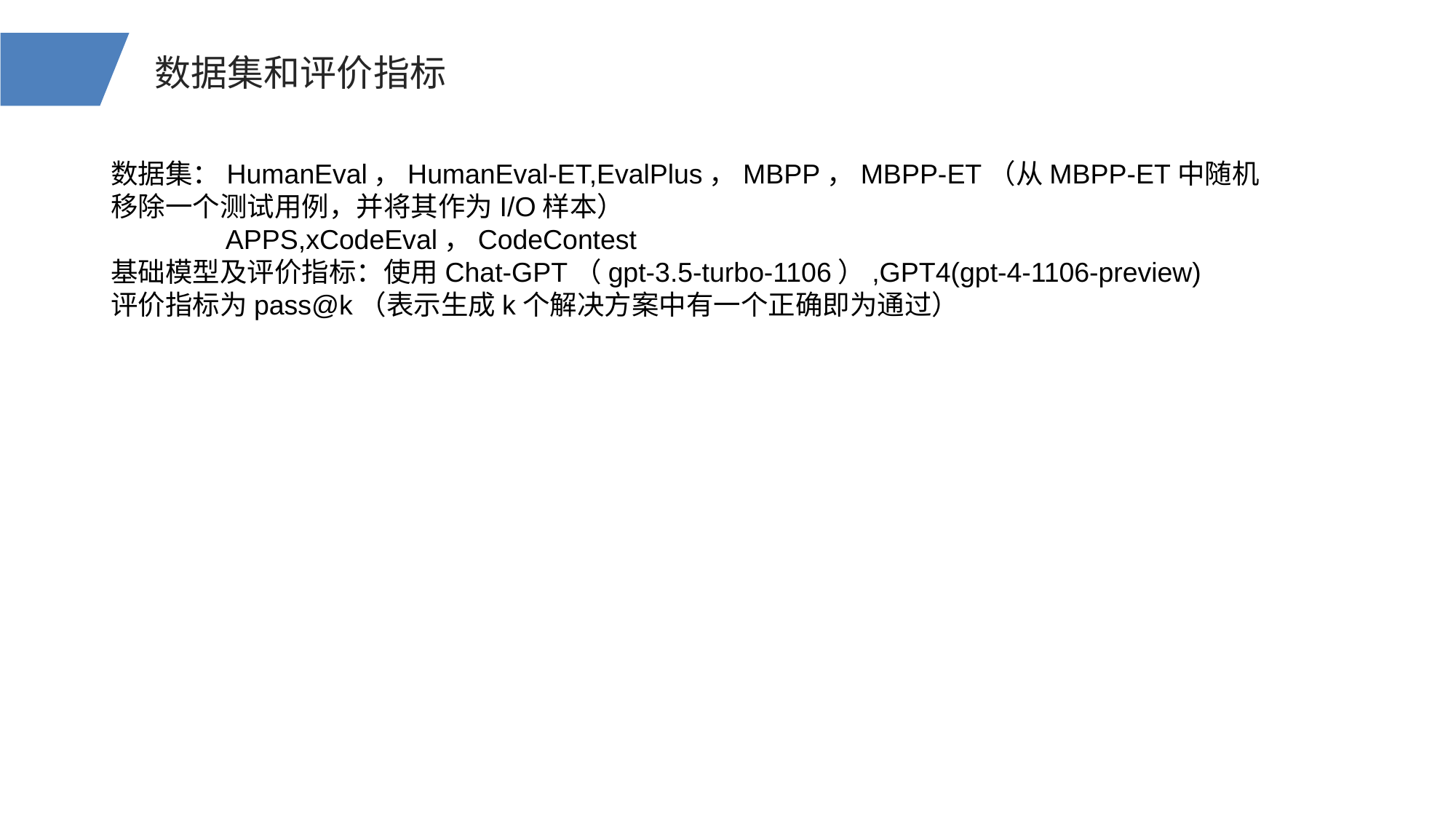

数据集和评价指标
数据集：HumanEval，HumanEval-ET,EvalPlus，MBPP，MBPP-ET（从MBPP-ET中随机移除一个测试用例，并将其作为I/O样本）
               APPS,xCodeEval，CodeContest
基础模型及评价指标：使用Chat-GPT（gpt-3.5-turbo-1106）,GPT4(gpt-4-1106-preview)
评价指标为pass@k（表示生成k个解决方案中有一个正确即为通过）